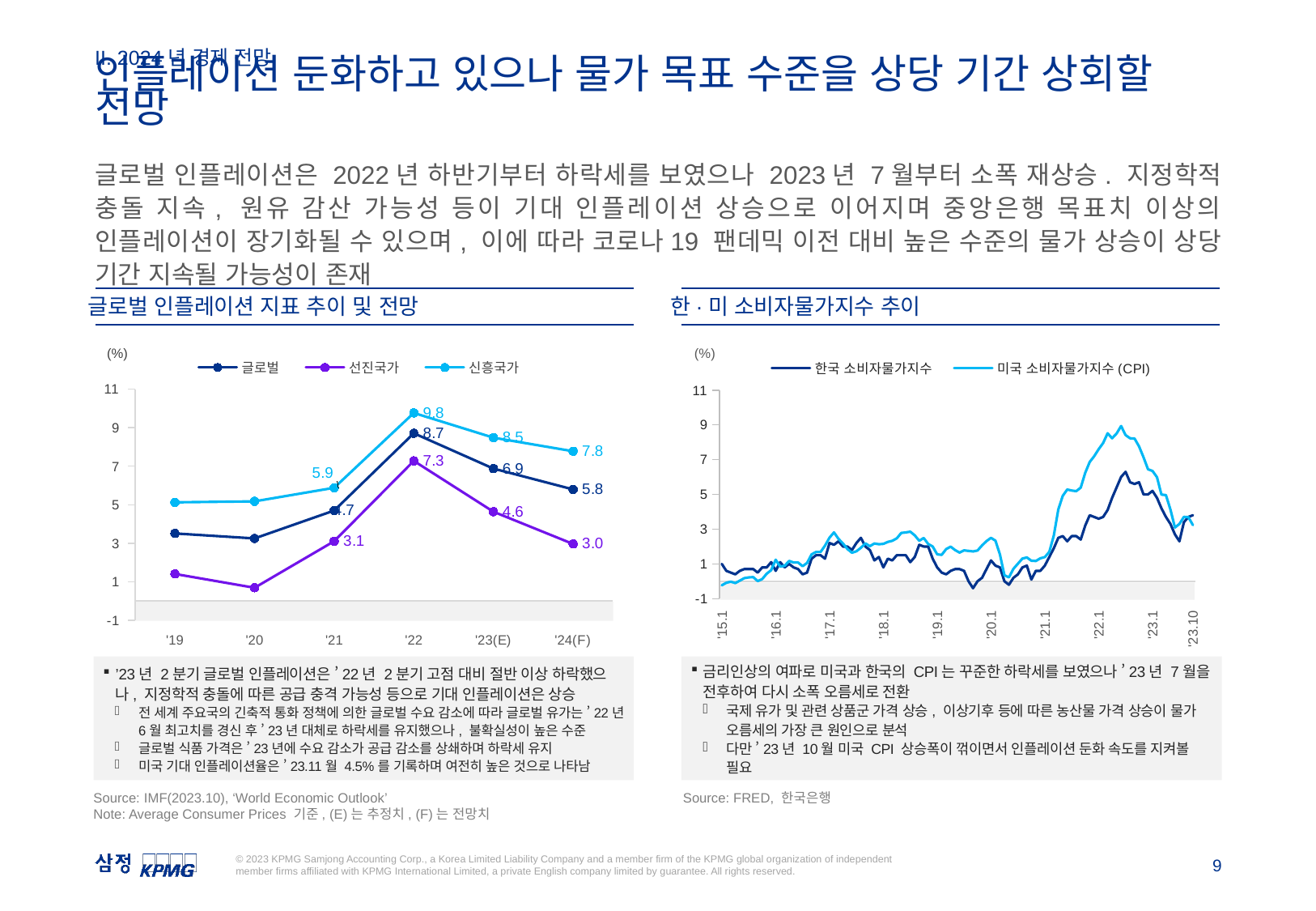

II. 2024년 경제 전망
# 인플레이션 둔화하고 있으나 물가 목표 수준을 상당 기간 상회할 전망
글로벌 인플레이션은 2022년 하반기부터 하락세를 보였으나 2023년 7월부터 소폭 재상승. 지정학적 충돌 지속, 원유 감산 가능성 등이 기대 인플레이션 상승으로 이어지며 중앙은행 목표치 이상의 인플레이션이 장기화될 수 있으며, 이에 따라 코로나19 팬데믹 이전 대비 높은 수준의 물가 상승이 상당 기간 지속될 가능성이 존재
글로벌 인플레이션 지표 추이 및 전망
한·미 소비자물가지수 추이

### Chart

| Category | 한국 소비자물가지수 | 미국 소비자물가지수(CPI) |
|---|---|---|
| '15.1 | 1.0 | -0.22993 |
|  | 0.6 | -0.08703 |
|  | 0.5 | -0.02203 |
|  | 0.4 | -0.10403 |
|  | 0.6 | 0.03503 |
|  | 0.7 | 0.17957 |
|  | 0.7 | 0.22569 |
|  | 0.7 | 0.2413 |
|  | 0.5 | 0.00884 |
|  | 0.8 | 0.12762 |
|  | 0.8 | 0.43632 |
|  | 1.1 | 0.63872 |
| '16.1 | 0.6 | 1.2375 |
|  | 1.1 | 0.84728 |
|  | 0.8 | 0.89162 |
|  | 1.0 | 1.17263 |
|  | 0.8 | 1.07848 |
|  | 0.7 | 1.07929 |
|  | 0.4 | 0.86836 |
|  | 0.5 | 1.05532 |
|  | 1.3 | 1.54864 |
|  | 1.5 | 1.68592 |
|  | 1.5 | 1.68433 |
|  | 1.3 | 2.0508 |
| '17.1 | 2.2 | 2.51039 |
|  | 2.1 | 2.81036 |
|  | 2.3 | 2.4412 |
|  | 2.0 | 2.17622 |
|  | 2.0 | 1.85634 |
|  | 1.8 | 1.64057 |
|  | 2.2 | 1.72511 |
|  | 2.5 | 1.92812 |
|  | 2.0 | 2.18057 |
|  | 1.8 | 2.02076 |
|  | 1.2 | 2.17249 |
|  | 1.4 | 2.12993 |
| '18.1 | 0.8 | 2.15132 |
|  | 1.3 | 2.26347 |
|  | 1.2 | 2.33095 |
|  | 1.5 | 2.471 |
|  | 1.5 | 2.78192 |
|  | 1.5 | 2.80755 |
|  | 1.1 | 2.85412 |
|  | 1.4 | 2.64292 |
|  | 2.1 | 2.33206 |
|  | 2.0 | 2.49203 |
|  | 2.0 | 2.14733 |
|  | 1.3 | 2.00238 |
| '19.1 | 0.8 | 1.55068 |
|  | 0.5 | 1.52006 |
|  | 0.4 | 1.85314 |
|  | 0.6 | 1.99179 |
|  | 0.7 | 1.79352 |
|  | 0.7 | 1.64968 |
|  | 0.6 | 1.77976 |
|  | 0.0 | 1.74678 |
|  | -0.4 | 1.71662 |
|  | 0.0 | 1.76918 |
|  | 0.2 | 2.0622 |
|  | 0.7 | 2.31399 |
| '20.1 | 1.2 | 2.50042 |
|  | 0.9 | 2.33932 |
|  | 0.8 | 1.54287 |
|  | 0.0 | 0.3452 |
|  | -0.2 | 0.22641 |
|  | 0.2 | 0.71602 |
|  | 0.4 | 1.01414 |
|  | 0.8 | 1.30907 |
|  | 0.9 | 1.37148 |
|  | 0.1 | 1.18253 |
|  | 0.6 | 1.16756 |
|  | 0.6 | 1.32204 |
| '21.1 | 0.9 | 1.39478 |
|  | 1.4 | 1.69336 |
|  | 1.9 | 2.63052 |
|  | 2.5 | 4.13055 |
|  | 2.6 | 4.91503 |
|  | 2.3 | 5.28161 |
|  | 2.6 | 5.22151 |
|  | 2.6 | 5.18829 |
|  | 2.4 | 5.38363 |
|  | 3.2 | 6.23775 |
|  | 3.8 | 6.86239 |
|  | 3.7 | 7.19446 |
| '22.1 | 3.6 | 7.59528 |
|  | 3.7 | 7.95485 |
|  | 4.1 | 8.51522 |
|  | 4.8 | 8.22777 |
|  | 5.4 | 8.50233 |
|  | 6.0 | 8.93299 |
|  | 6.3 | 8.41318 |
|  | 5.7 | 8.22736 |
|  | 5.6 | 8.21485 |
|  | 5.7 | 7.76249 |
|  | 5.0 | 7.13535 |
|  | 5.0 | 6.44494 |
| '23.1 | 5.2 | 6.34716 |
|  | 4.8 | 5.98644 |
|  | 4.2 | 4.98692 |
|  | 3.7 | 4.95719 |
|  | 3.3 | 4.12884 |
|  | 2.7 | 3.092 |
|  | 2.3 | 3.29908 |
|  | 3.4 | 3.7075 |
|  | 3.7 | 3.6899 |
| '23.10 | 3.8 | 3.23236 |
(%)
(%)

### Chart

| Category | 글로벌 | 선진국가 | 신흥국가 |
|---|---|---|---|
| '19 | 3.507 | 1.4 | 5.124 |
| '20 | 3.247 | 0.682 | 5.174 |
| '21 | 4.697 | 3.104 | 5.879 |
| '22 | 8.712 | 7.276 | 9.772 |
| '23(E) | 6.876 | 4.635 | 8.483 |
| '24(F) | 5.794 | 2.959 | 7.779 |

’23년 2분기 글로벌 인플레이션은 ’22년 2분기 고점 대비 절반 이상 하락했으나, 지정학적 충돌에 따른 공급 충격 가능성 등으로 기대 인플레이션은 상승
전 세계 주요국의 긴축적 통화 정책에 의한 글로벌 수요 감소에 따라 글로벌 유가는 ’22년 6월 최고치를 경신 후 ’23년 대체로 하락세를 유지했으나, 불확실성이 높은 수준
글로벌 식품 가격은 ’23년에 수요 감소가 공급 감소를 상쇄하며 하락세 유지
미국 기대 인플레이션율은 ’23.11월 4.5%를 기록하며 여전히 높은 것으로 나타남
금리인상의 여파로 미국과 한국의 CPI는 꾸준한 하락세를 보였으나 ’23년 7월을 전후하여 다시 소폭 오름세로 전환
국제 유가 및 관련 상품군 가격 상승, 이상기후 등에 따른 농산물 가격 상승이 물가 오름세의 가장 큰 원인으로 분석
다만 ’23년 10월 미국 CPI 상승폭이 꺾이면서 인플레이션 둔화 속도를 지켜볼 필요
Source: IMF(2023.10), ‘World Economic Outlook’
Note: Average Consumer Prices 기준, (E)는 추정치, (F)는 전망치
Source: FRED, 한국은행